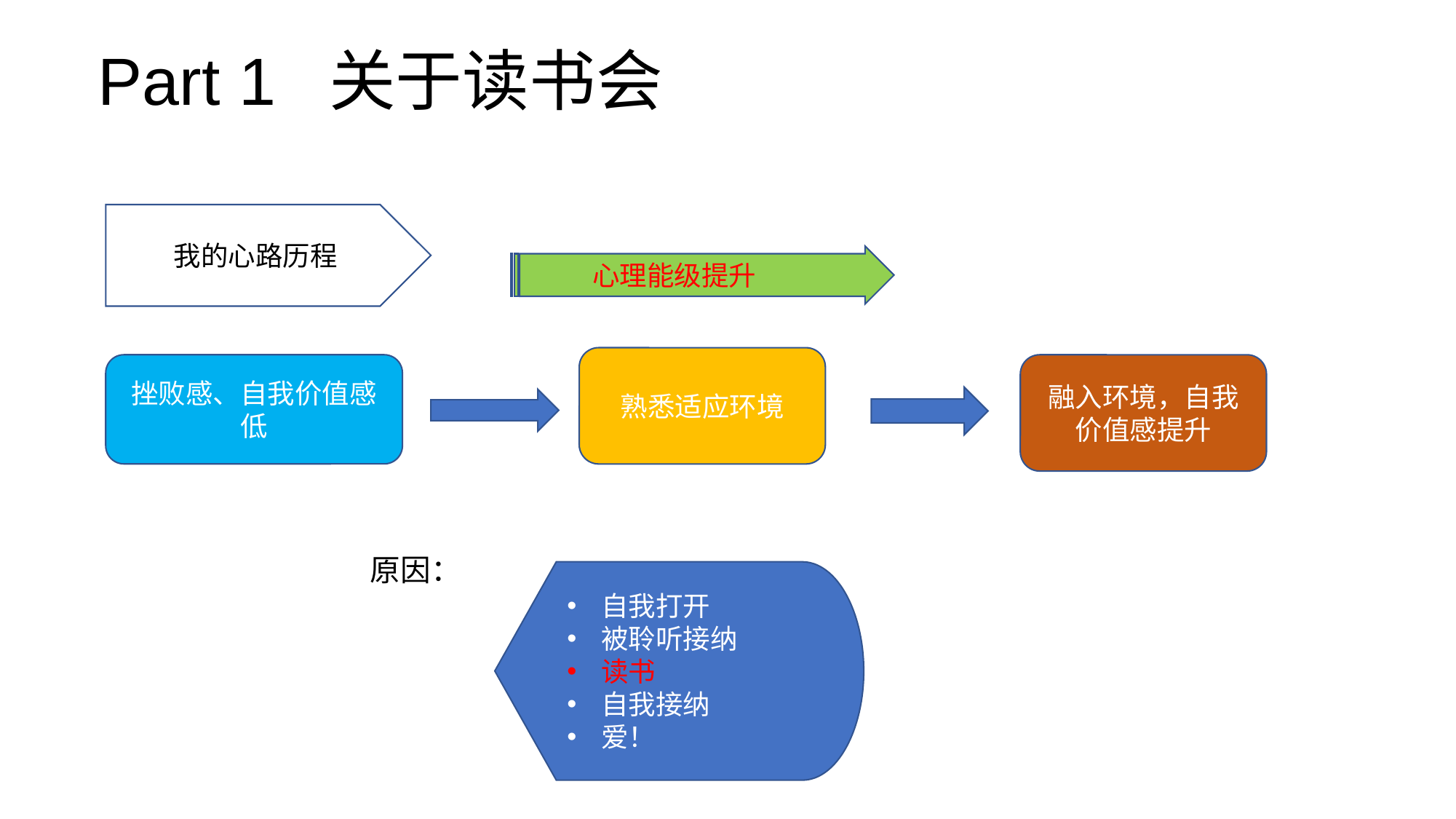

# Part 1  关于读书会
我的心路历程
         心理能级提升
熟悉适应环境
挫败感、自我价值感低
融入环境，自我价值感提升

原因：
自我打开
被聆听接纳
读书
自我接纳
爱！